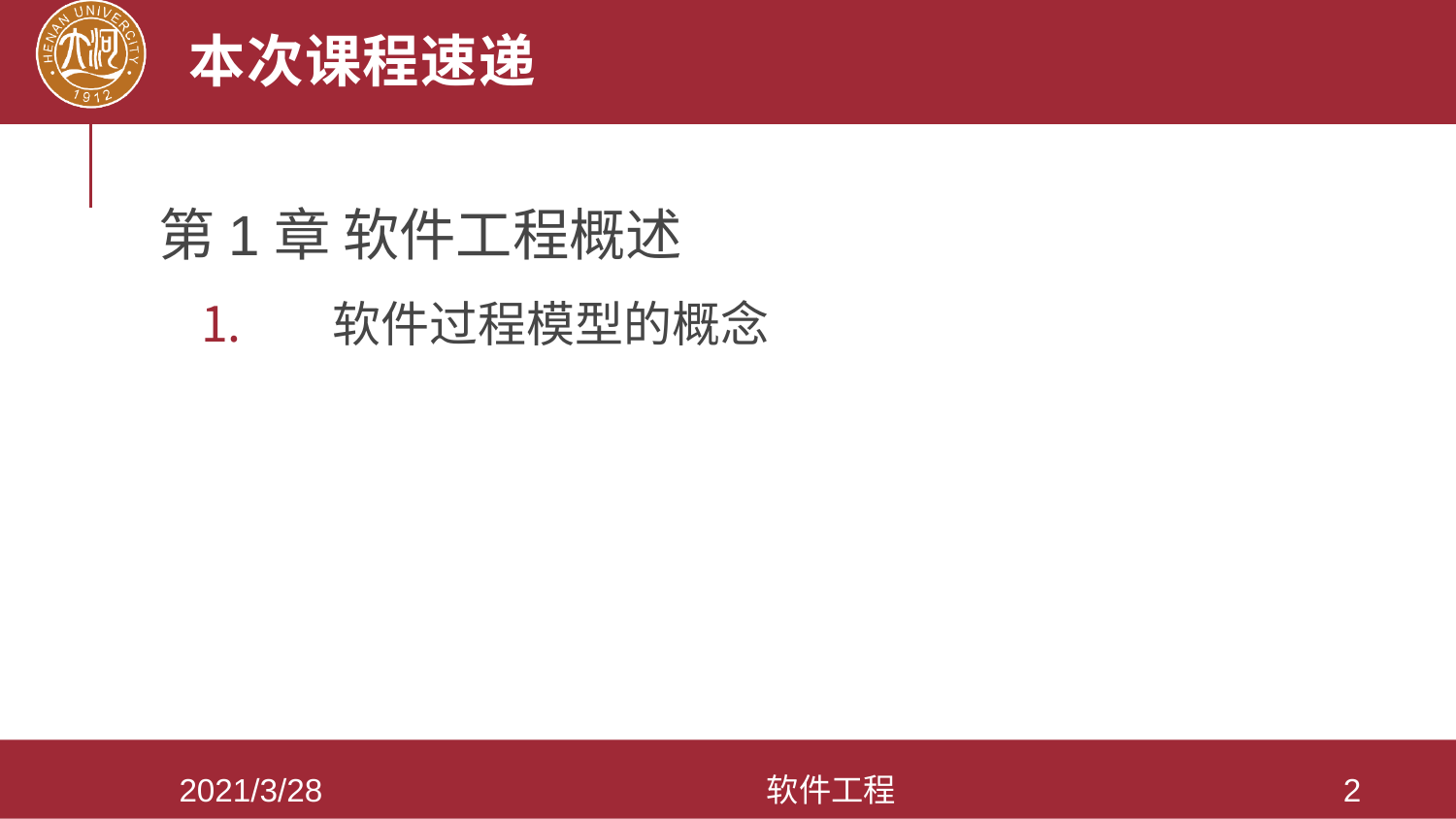

# 本次课程速递
第1章 软件工程概述
软件过程模型的概念
2021/3/28
软件工程
2